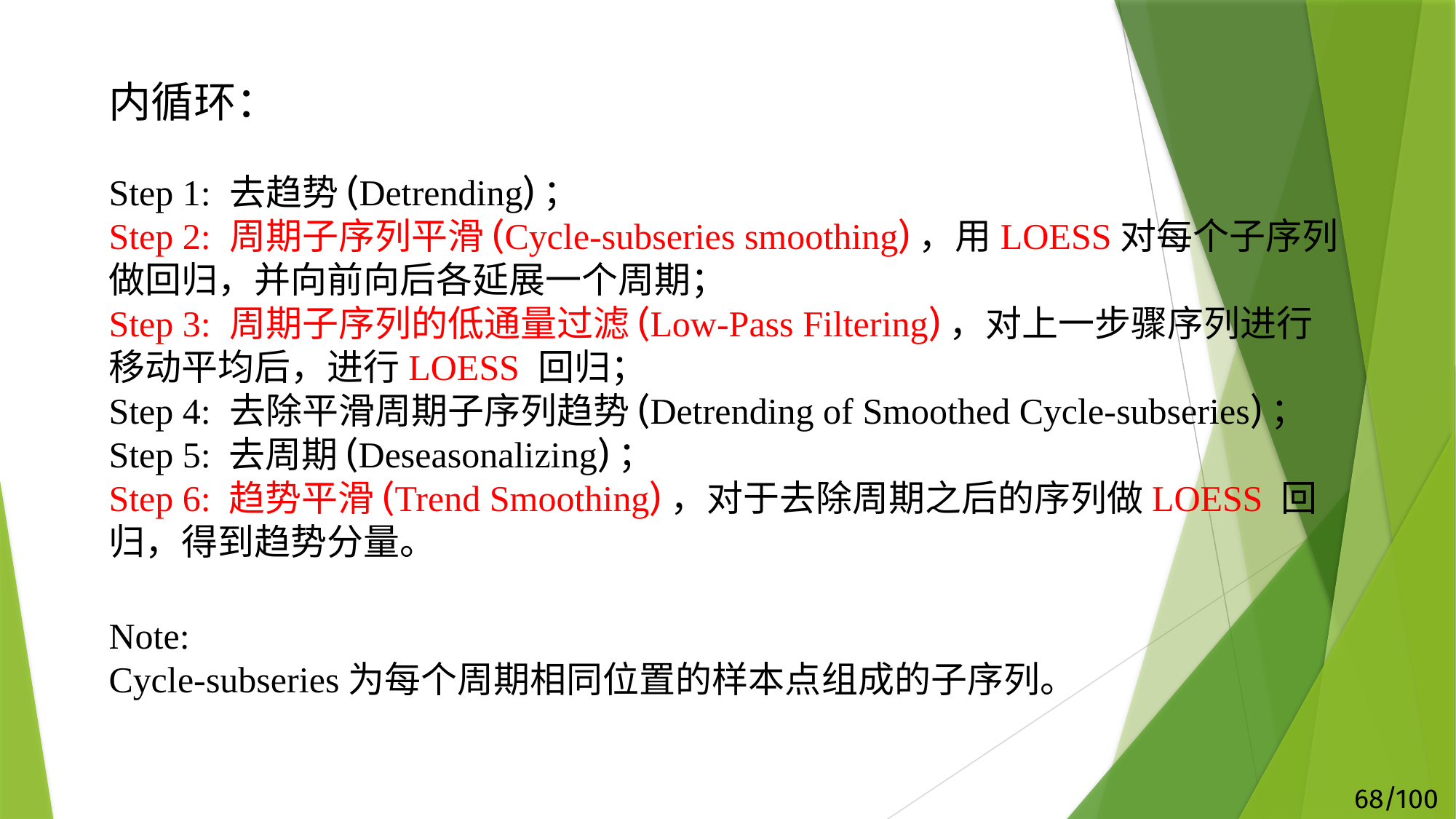

内循环：

Step 1: 去趋势(Detrending)；
Step 2: 周期子序列平滑(Cycle-subseries smoothing)，用LOESS对每个子序列做回归，并向前向后各延展一个周期；
Step 3: 周期子序列的低通量过滤(Low-Pass Filtering)，对上一步骤序列进行移动平均后，进行LOESS 回归；
Step 4: 去除平滑周期子序列趋势(Detrending of Smoothed Cycle-subseries)；
Step 5: 去周期(Deseasonalizing)；
Step 6: 趋势平滑(Trend Smoothing)，对于去除周期之后的序列做LOESS 回归，得到趋势分量。

Note:
Cycle-subseries为每个周期相同位置的样本点组成的子序列。
68/100